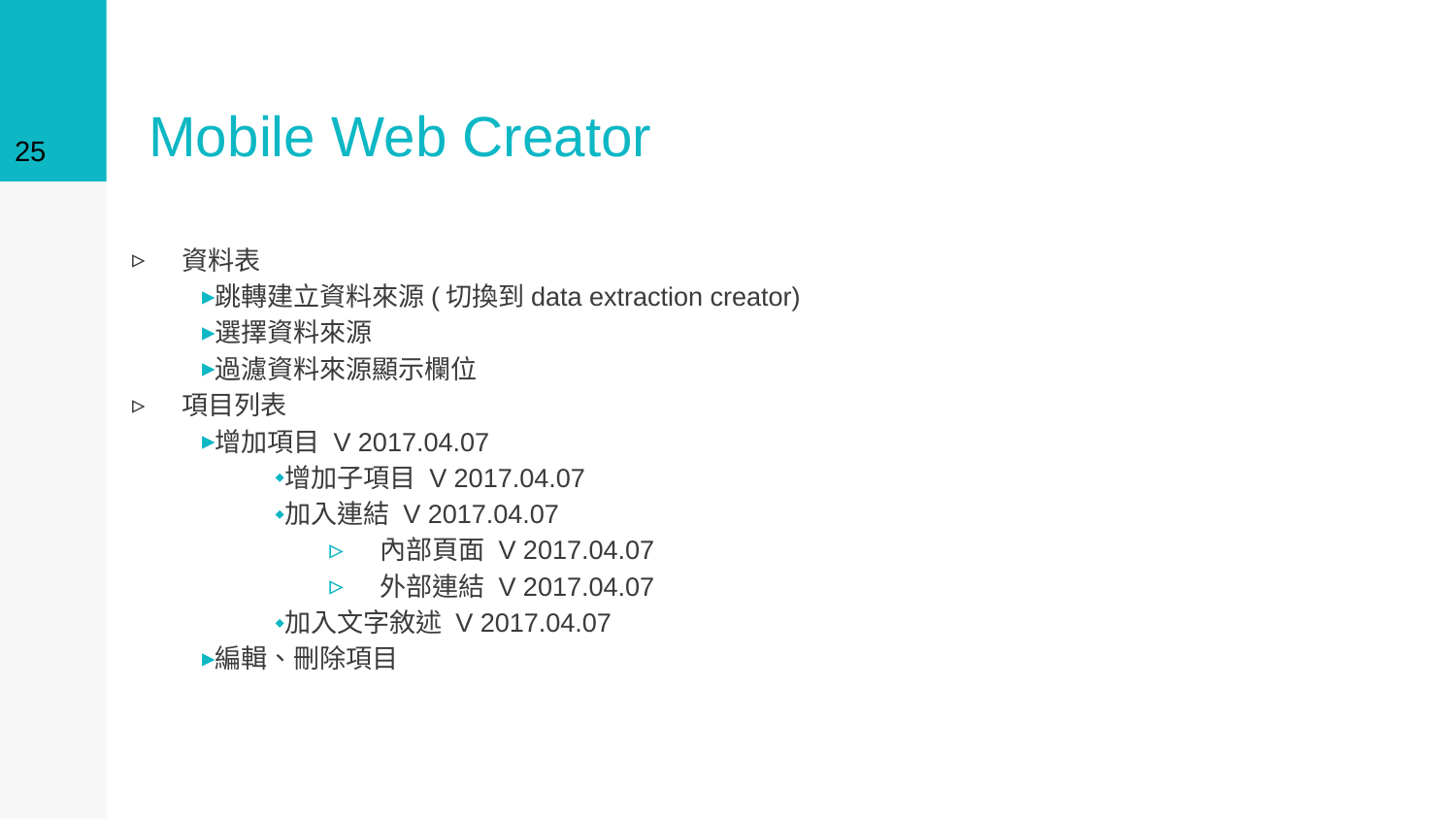

25
# Mobile Web Creator
資料表
跳轉建立資料來源(切換到data extraction creator)
選擇資料來源
過濾資料來源顯示欄位
項目列表
增加項目 V 2017.04.07
增加子項目 V 2017.04.07
加入連結 V 2017.04.07
內部頁面 V 2017.04.07
外部連結 V 2017.04.07
加入文字敘述 V 2017.04.07
編輯、刪除項目